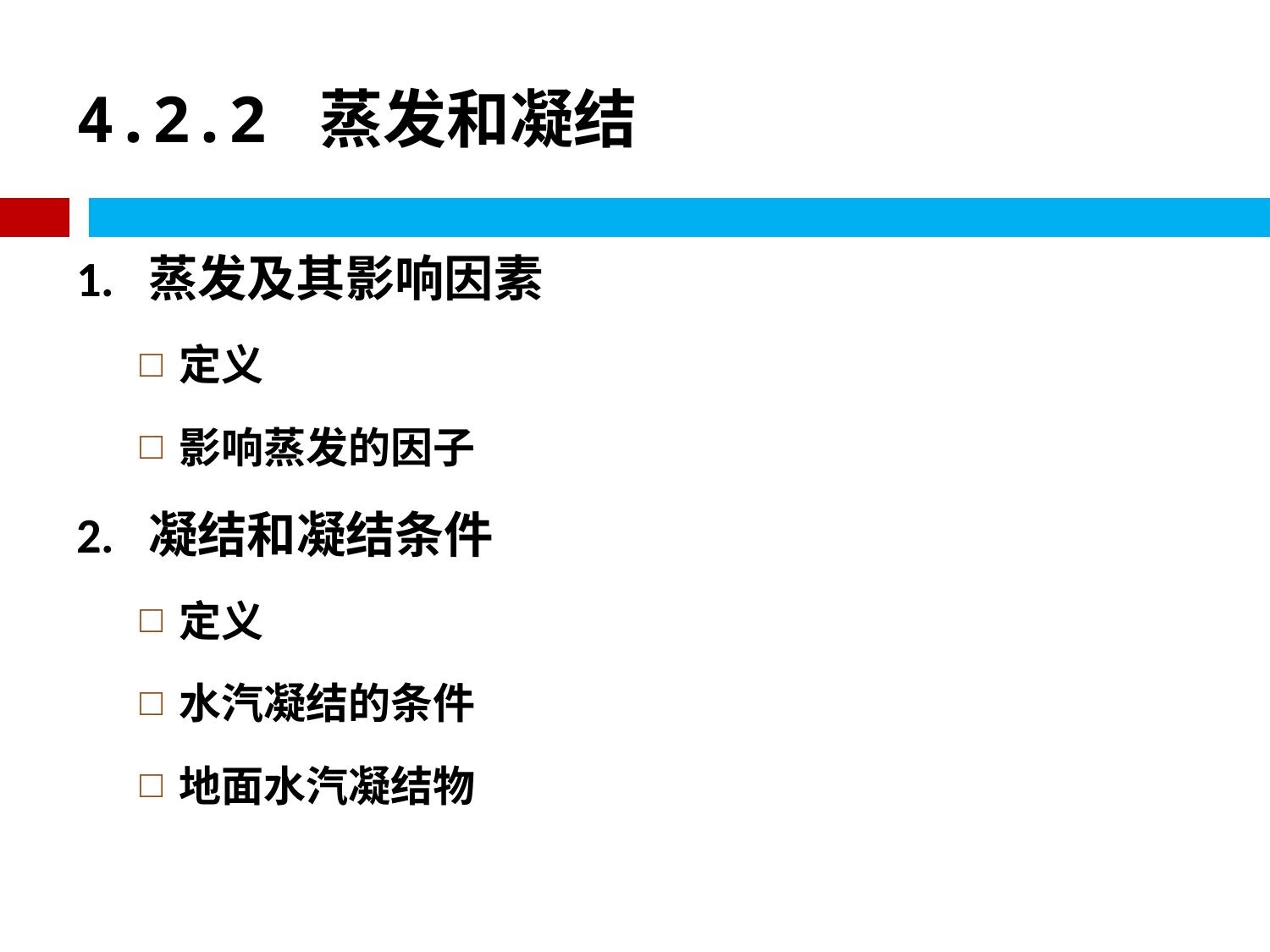

# 4.2.2 蒸发和凝结
1.  蒸发及其影响因素
定义
影响蒸发的因子
2.  凝结和凝结条件
定义
水汽凝结的条件
地面水汽凝结物